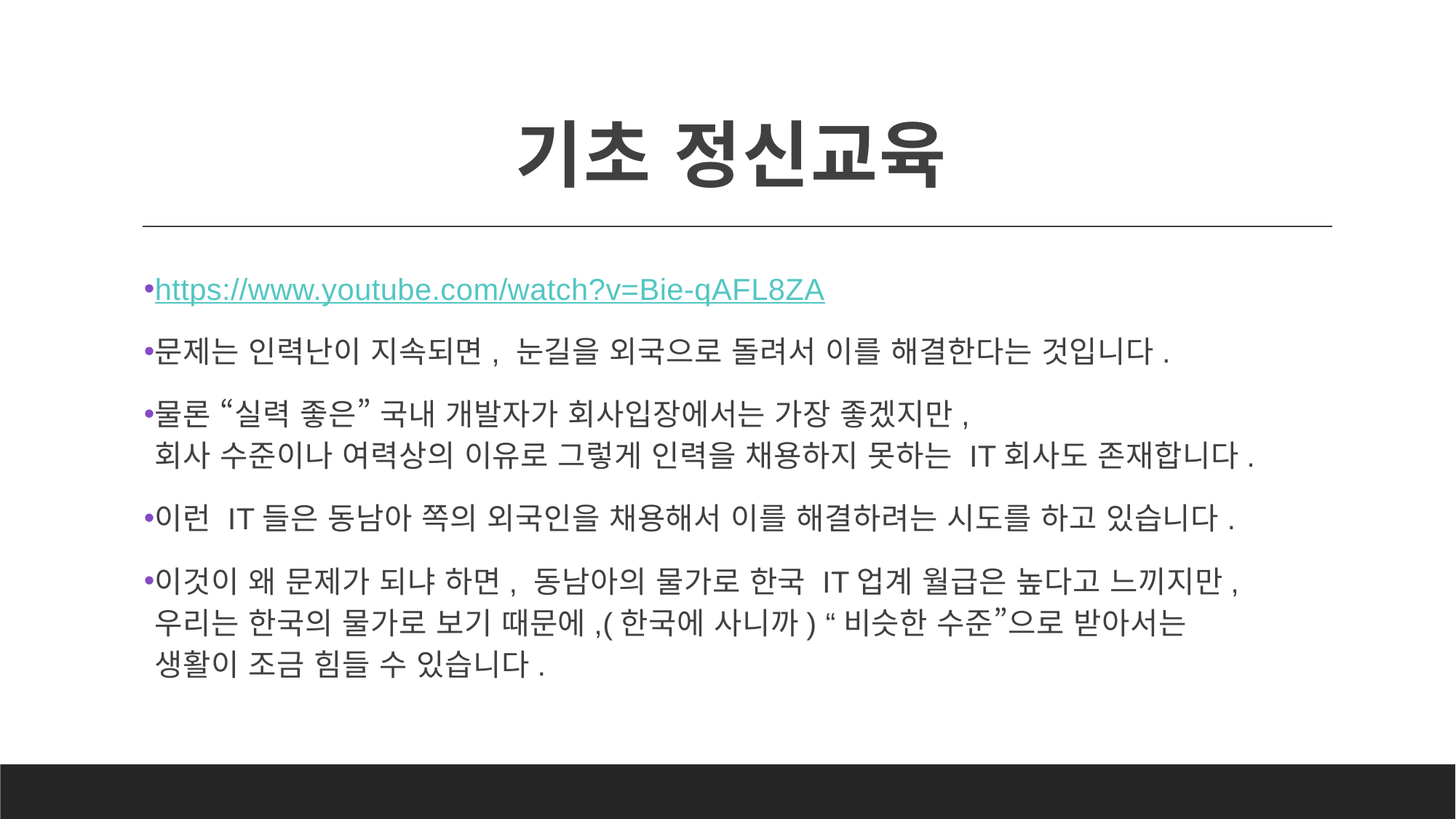

# 기초 정신교육
https://www.youtube.com/watch?v=Bie-qAFL8ZA
문제는 인력난이 지속되면, 눈길을 외국으로 돌려서 이를 해결한다는 것입니다.
물론 “실력 좋은” 국내 개발자가 회사입장에서는 가장 좋겠지만,
회사 수준이나 여력상의 이유로 그렇게 인력을 채용하지 못하는 IT회사도 존재합니다.
이런 IT들은 동남아 쪽의 외국인을 채용해서 이를 해결하려는 시도를 하고 있습니다.
이것이 왜 문제가 되냐 하면, 동남아의 물가로 한국 IT업계 월급은 높다고 느끼지만,
우리는 한국의 물가로 보기 때문에,(한국에 사니까) “비슷한 수준”으로 받아서는
생활이 조금 힘들 수 있습니다.